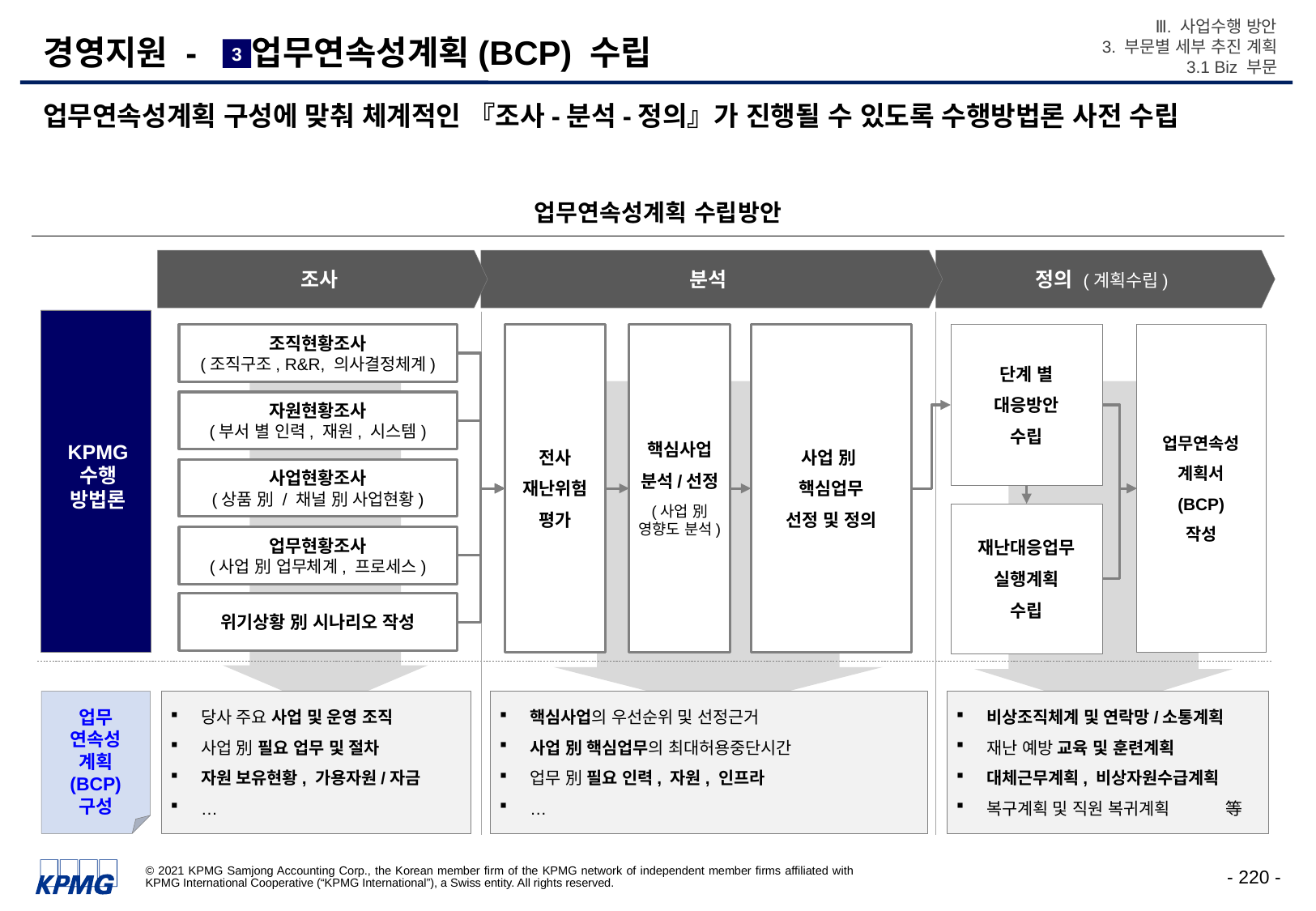

Ⅲ. 사업수행 방안
3. 부문별 세부 추진 계획
3.1 Biz 부문
# 경영지원 -     업무연속성계획(BCP) 수립
3
업무연속성계획 구성에 맞춰 체계적인 『조사-분석-정의』가 진행될 수 있도록 수행방법론 사전 수립
업무연속성계획 수립방안
조사
분석
정의 (계획수립)

KPMG
수행
방법론
전사
재난위험
평가
핵심사업
분석/선정
(사업 別
영향도 분석)
사업 別
핵심업무
선정 및 정의
업무연속성
계획서
(BCP)
작성
조직현황조사
(조직구조, R&R, 의사결정체계)
자원현황조사
(부서 별 인력, 재원, 시스템)
사업현황조사
(상품 別 / 채널 別 사업현황)
업무현황조사
(사업 別 업무체계, 프로세스)
위기상황 別 시나리오 작성
단계 별
대응방안
수립
재난대응업무
실행계획
수립

업무
연속성
계획
(BCP) 구성
당사 주요 사업 및 운영 조직
사업 別 필요 업무 및 절차
자원 보유현황, 가용자원/자금
…
핵심사업의 우선순위 및 선정근거
사업 別 핵심업무의 최대허용중단시간
업무 別 필요 인력, 자원, 인프라
…
비상조직체계 및 연락망/소통계획
재난 예방 교육 및 훈련계획
대체근무계획, 비상자원수급계획
복구계획 및 직원 복귀계획            等